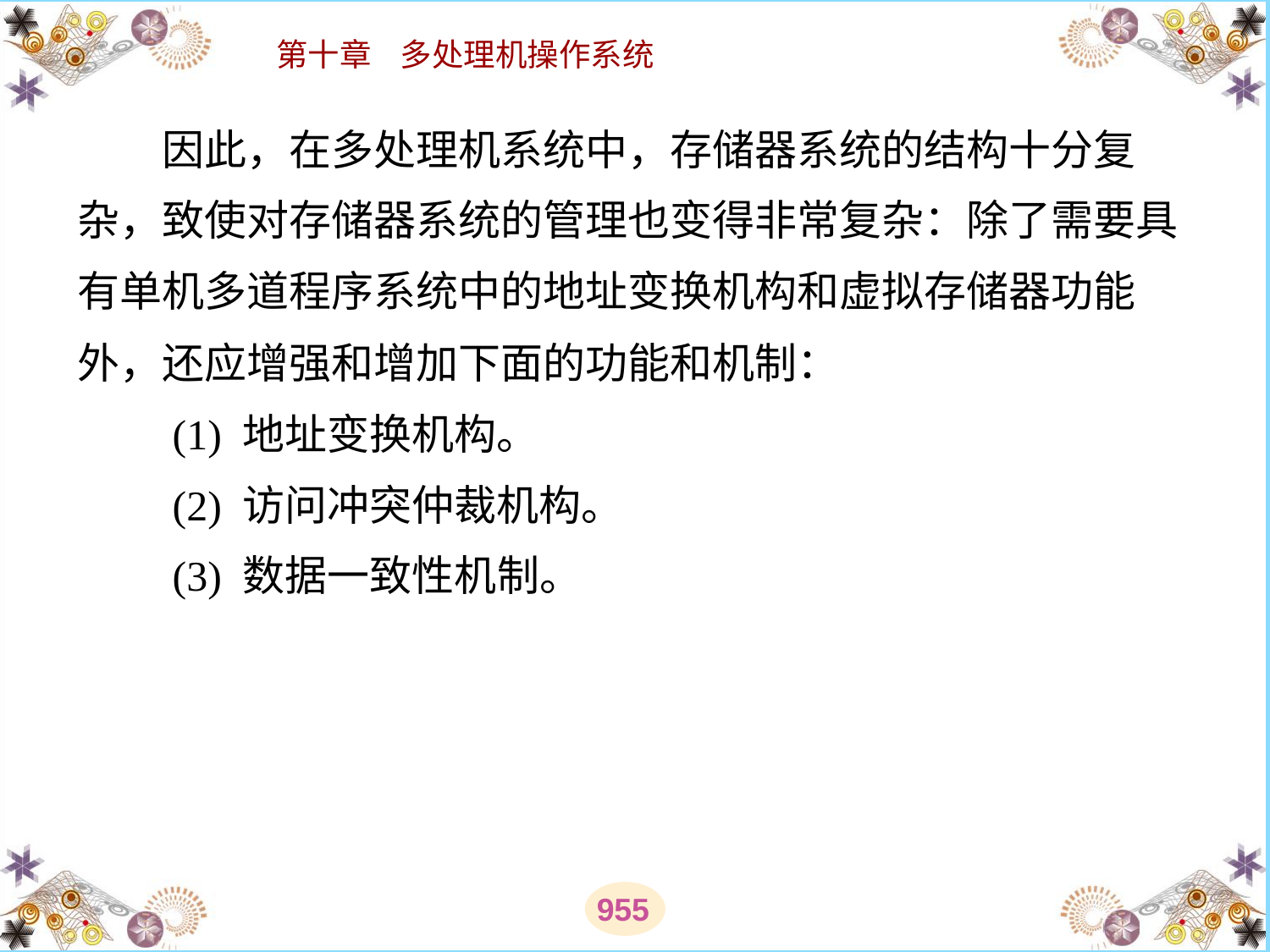

# 因此，在多处理机系统中，存储器系统的结构十分复杂，致使对存储器系统的管理也变得非常复杂：除了需要具有单机多道程序系统中的地址变换机构和虚拟存储器功能外，还应增强和增加下面的功能和机制： 　　(1) 地址变换机构。 　　(2) 访问冲突仲裁机构。 　　(3) 数据一致性机制。